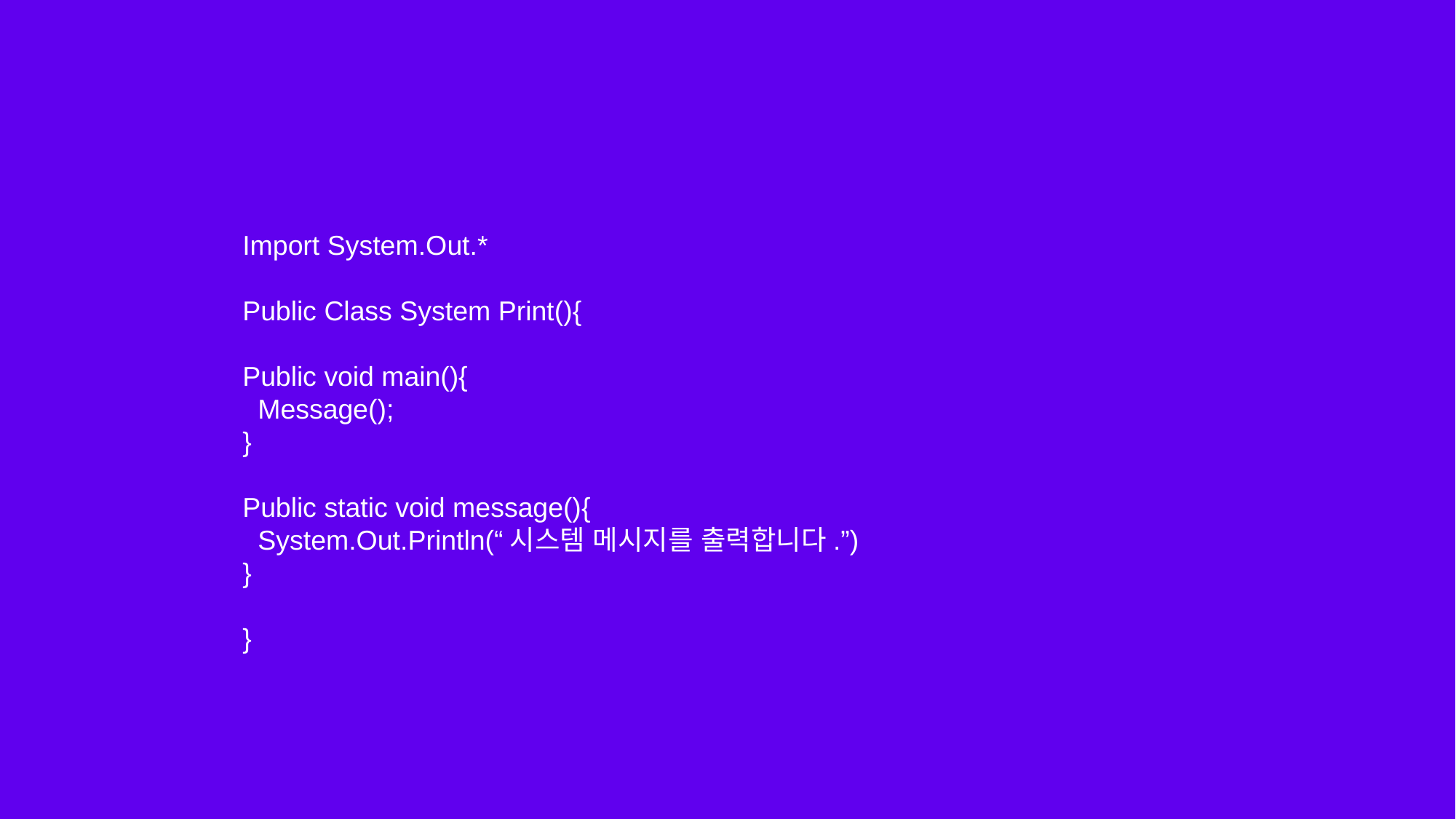

Import System.Out.*

Public Class System Print(){

Public void main(){
  Message();
}

Public static void message(){
  System.Out.Println(“시스템 메시지를 출력합니다.”)
}

}